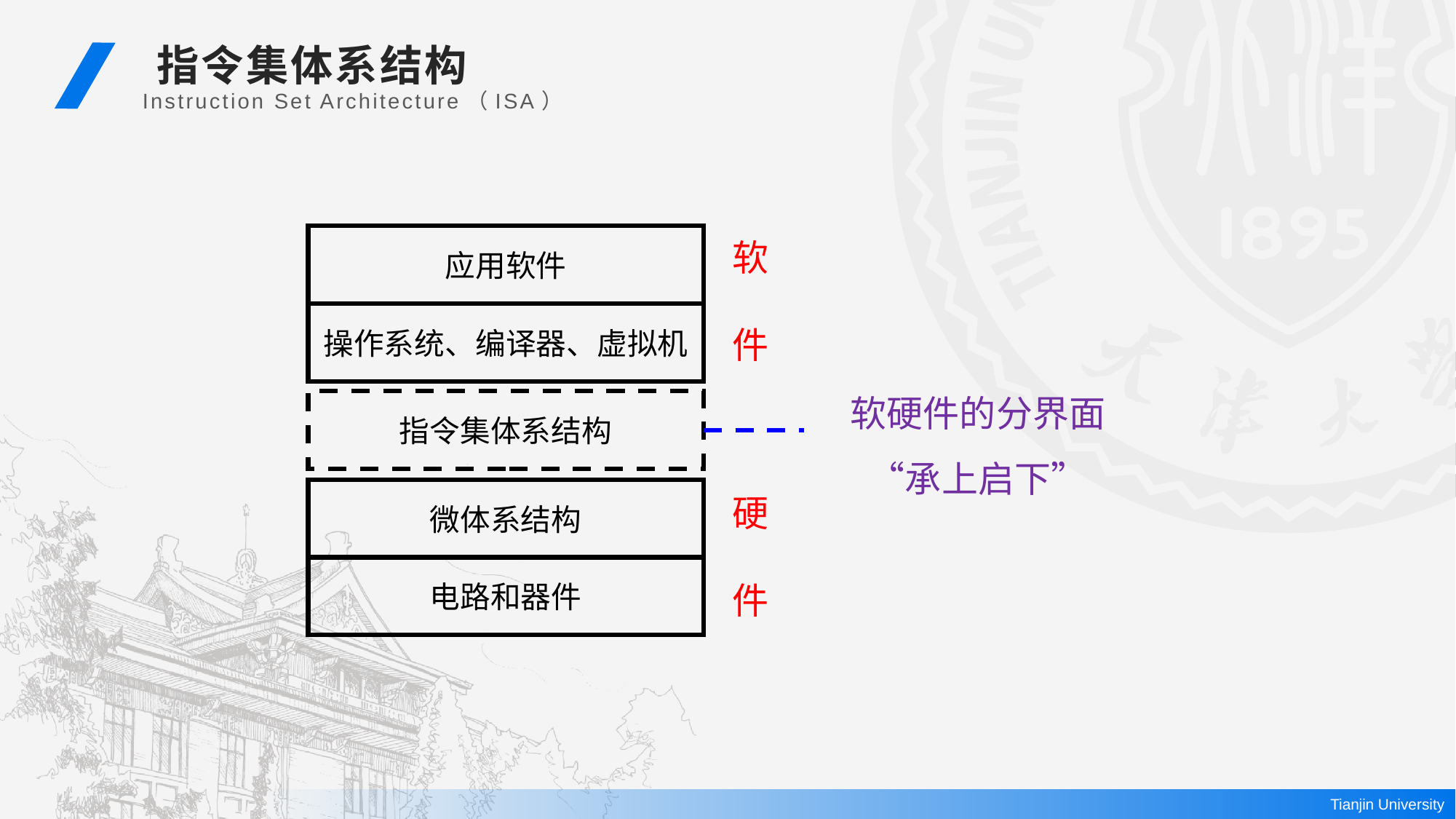

指令集体系结构
   Instruction Set Architecture（ISA）
应用软件
软

件
操作系统、编译器、虚拟机
指令集体系结构
微体系结构
硬

件
电路和器件
软硬件的分界面“承上启下”